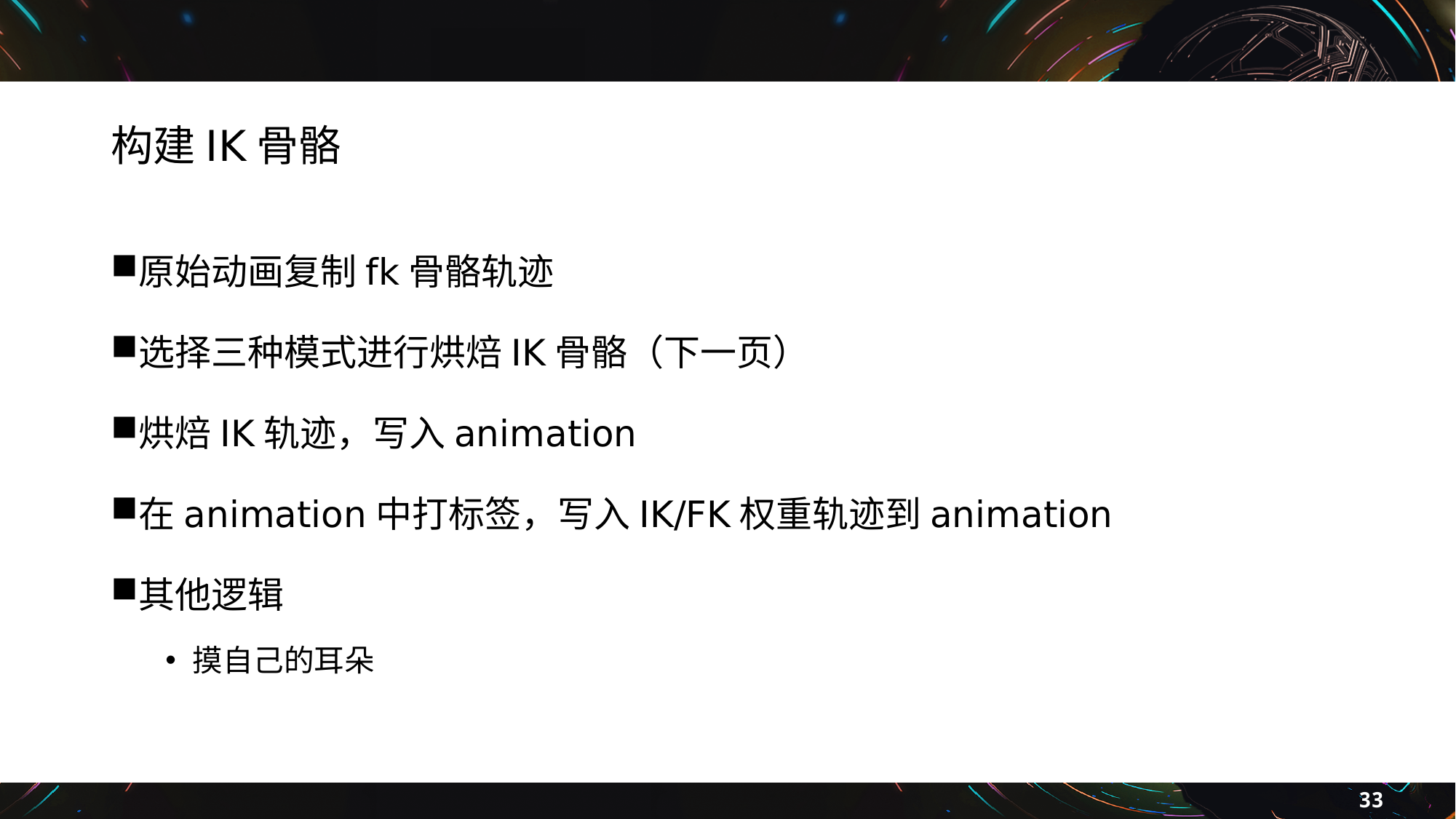

# 构建IK骨骼
原始动画复制fk骨骼轨迹
选择三种模式进行烘焙IK骨骼（下一页）
烘焙IK轨迹，写入animation
在animation中打标签，写入IK/FK权重轨迹到animation
其他逻辑
摸自己的耳朵
33